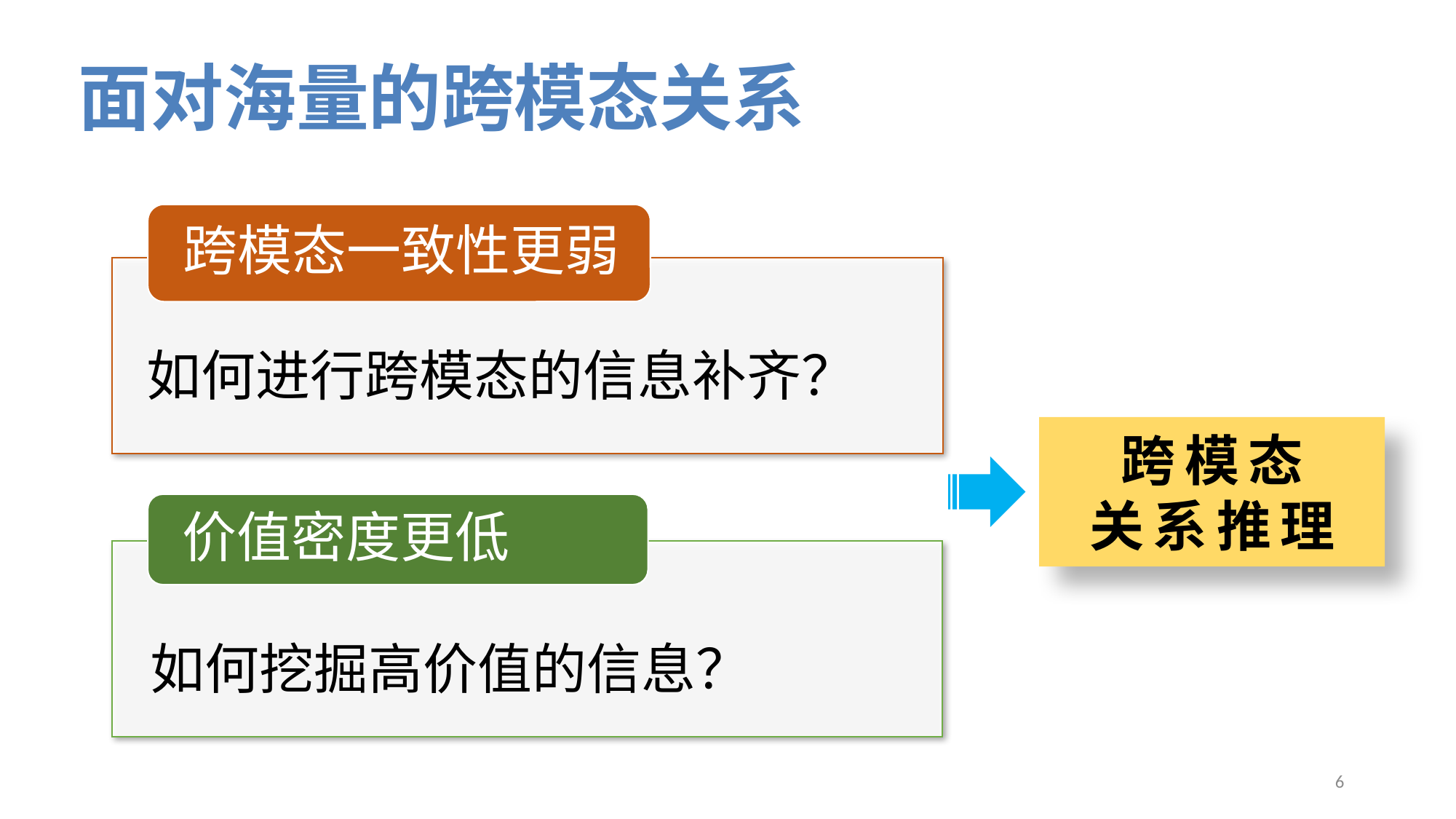

面对海量的跨模态关系
跨模态一致性更弱
价值密度更低
如何进行跨模态的信息补齐？
跨模态
关系推理

如何挖掘高价值的信息？
6